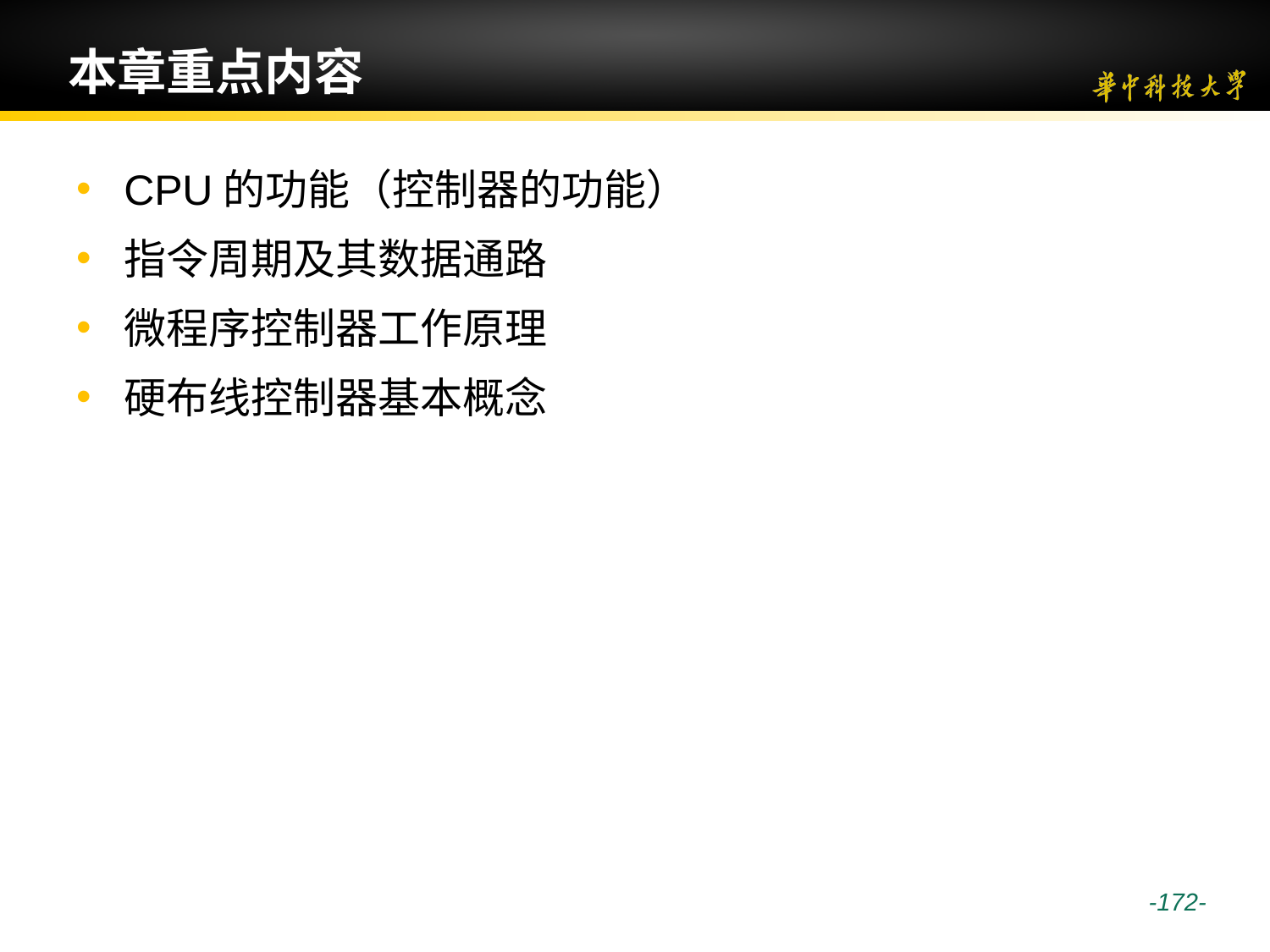

# 本章重点内容
CPU的功能（控制器的功能）
指令周期及其数据通路
微程序控制器工作原理
硬布线控制器基本概念
 -172-